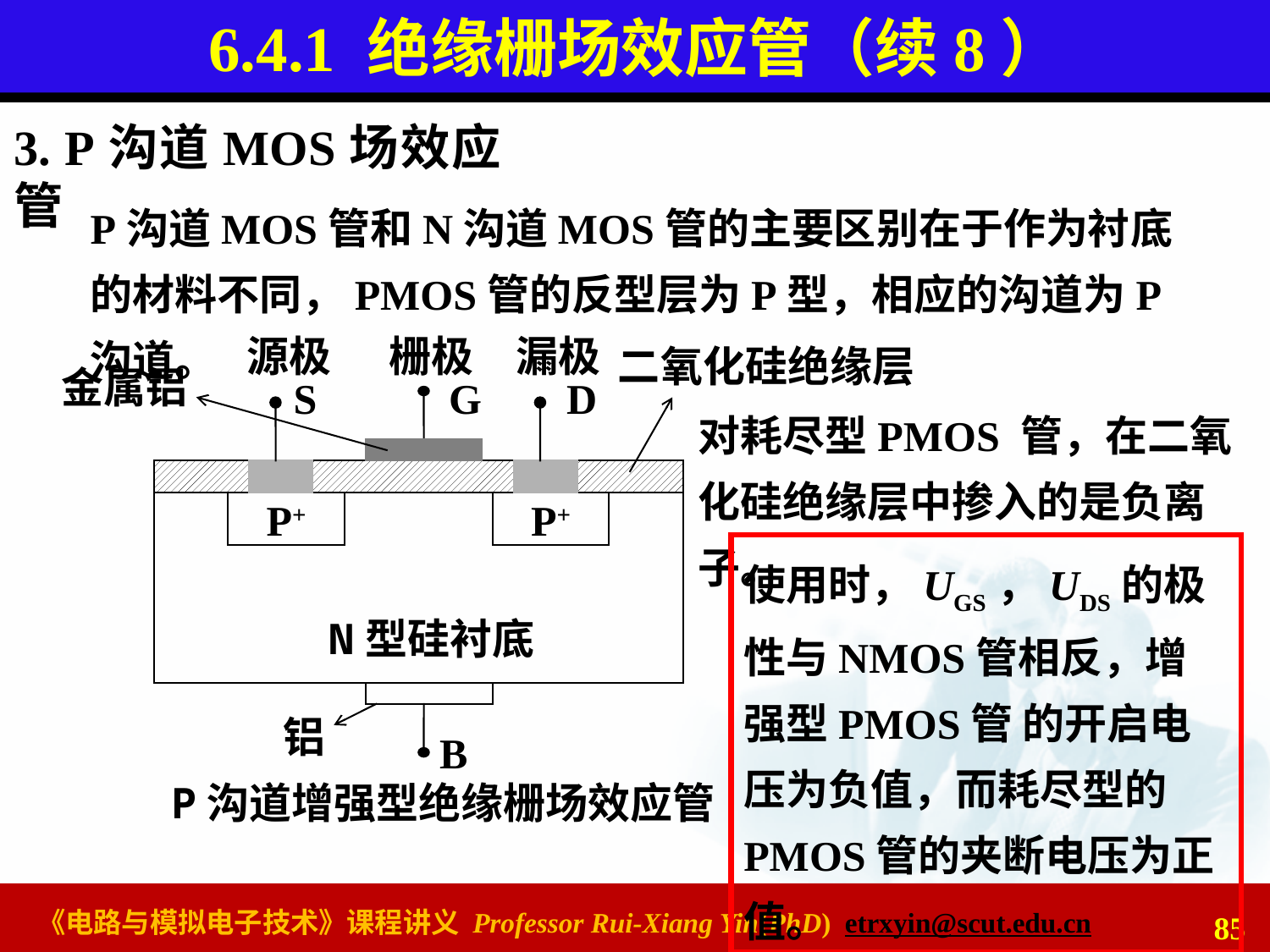

# 6.4.1 绝缘栅场效应管（续8）
3. P沟道MOS场效应管
P沟道MOS管和N沟道MOS管的主要区别在于作为衬底的材料不同，PMOS管的反型层为P型，相应的沟道为P沟道。
源极
栅极
漏极
二氧化硅绝缘层
金属铝
S
G
D

P+
P+
N型硅衬底

铝

B
P沟道增强型绝缘栅场效应管
对耗尽型PMOS 管，在二氧化硅绝缘层中掺入的是负离子。
使用时，UGS，UDS的极性与NMOS管相反，增强型PMOS管 的开启电压为负值，而耗尽型的PMOS管的夹断电压为正值。
85